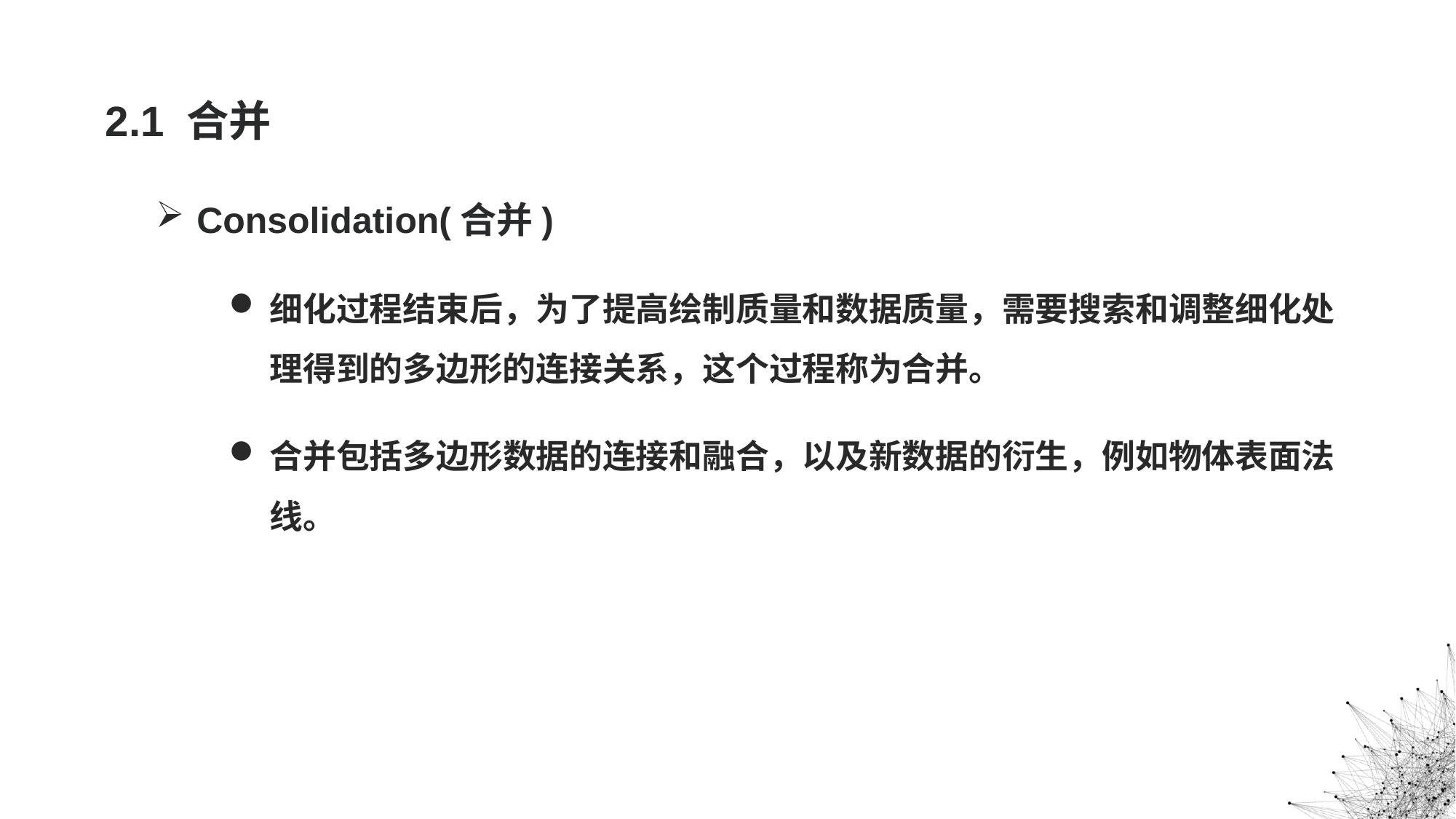

# 2.1 合并
Consolidation(合并)
细化过程结束后，为了提高绘制质量和数据质量，需要搜索和调整细化处理得到的多边形的连接关系，这个过程称为合并。
合并包括多边形数据的连接和融合，以及新数据的衍生，例如物体表面法线。